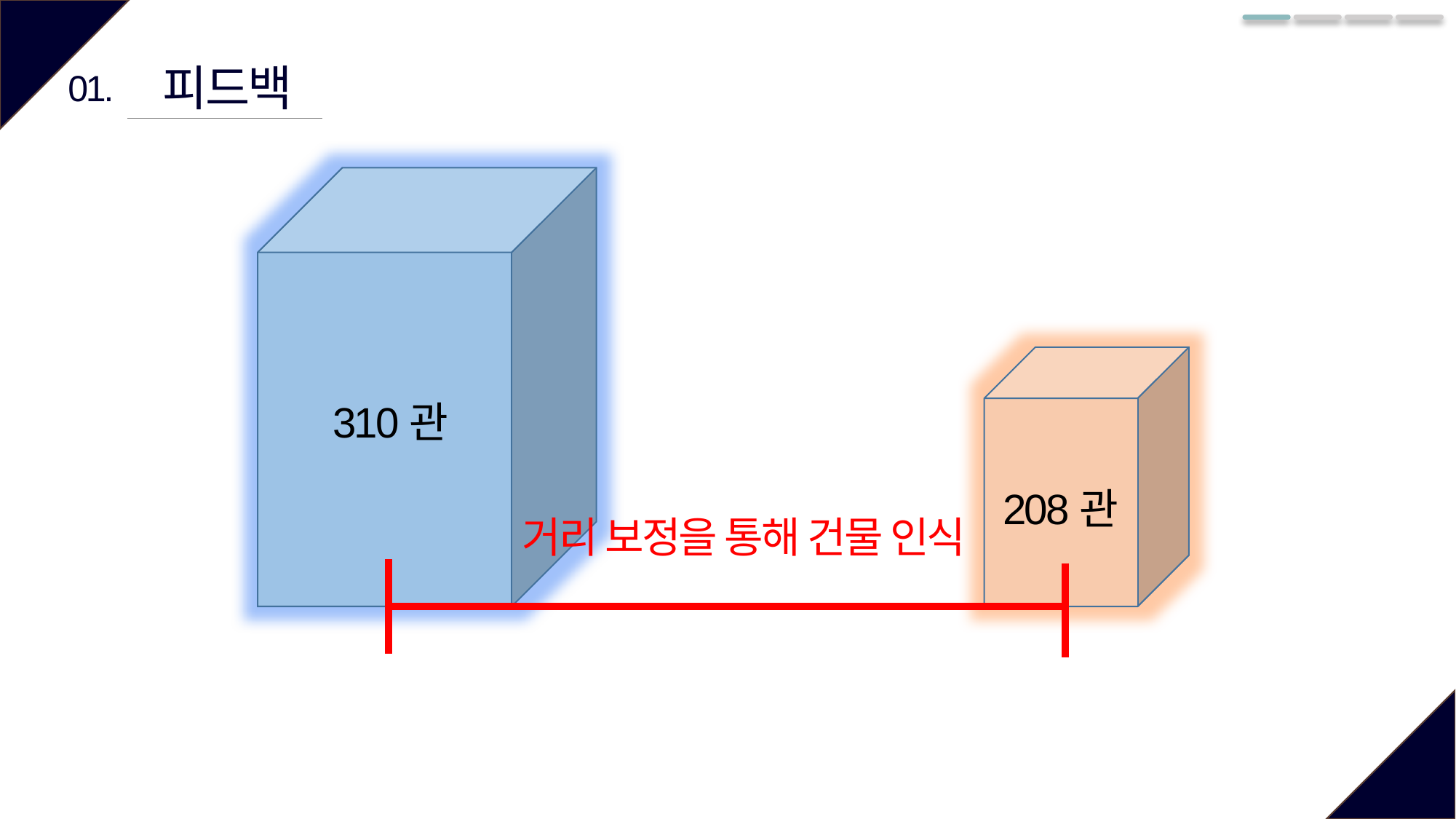

피드백
01.

310관
208관
거리 보정을 통해 건물 인식